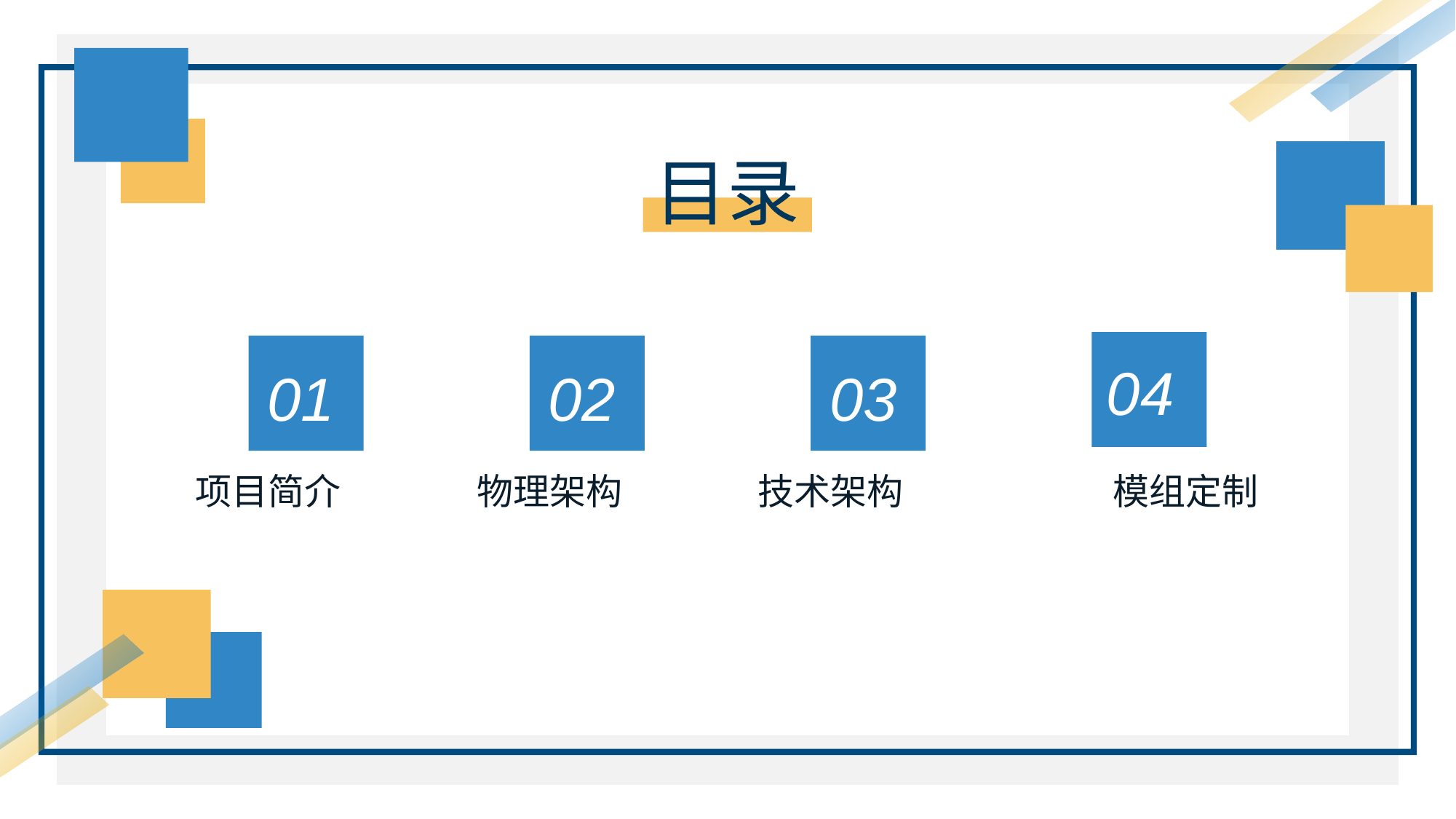

目录

04
模组定制

01
项目简介

02
物理架构

03
技术架构